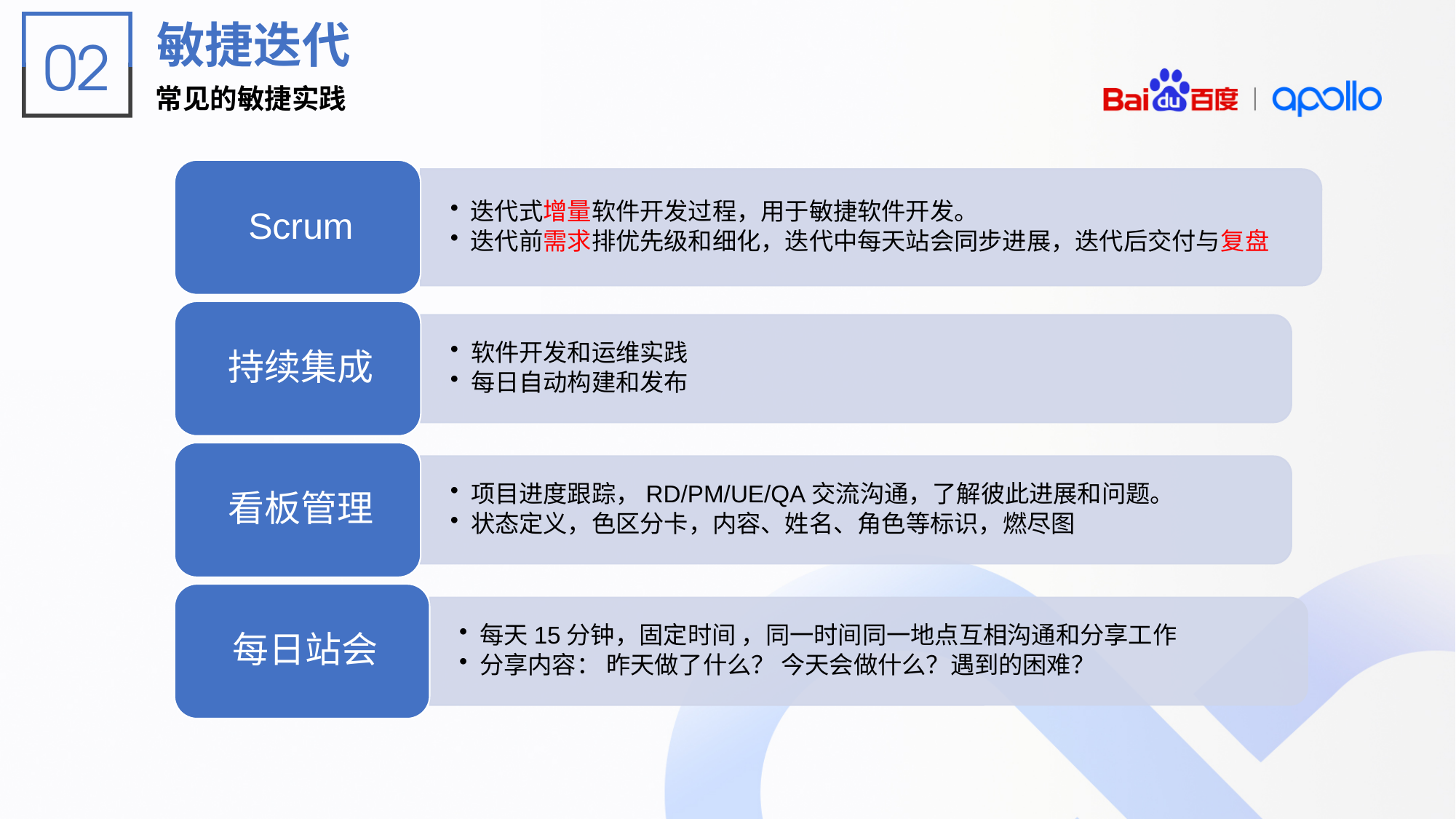

敏捷迭代
常见的敏捷实践

02

迭代式增量软件开发过程，用于敏捷软件开发。
迭代前需求排优先级和细化，迭代中每天站会同步进展，迭代后交付与复盘
Scrum
软件开发和运维实践
每日自动构建和发布
持续集成
项目进度跟踪，RD/PM/UE/QA交流沟通，了解彼此进展和问题。
状态定义，色区分卡，内容、姓名、角色等标识，燃尽图
看板管理
每天15分钟，固定时间 ，同一时间同一地点互相沟通和分享工作
分享内容： 昨天做了什么？ 今天会做什么？遇到的困难？
每日站会